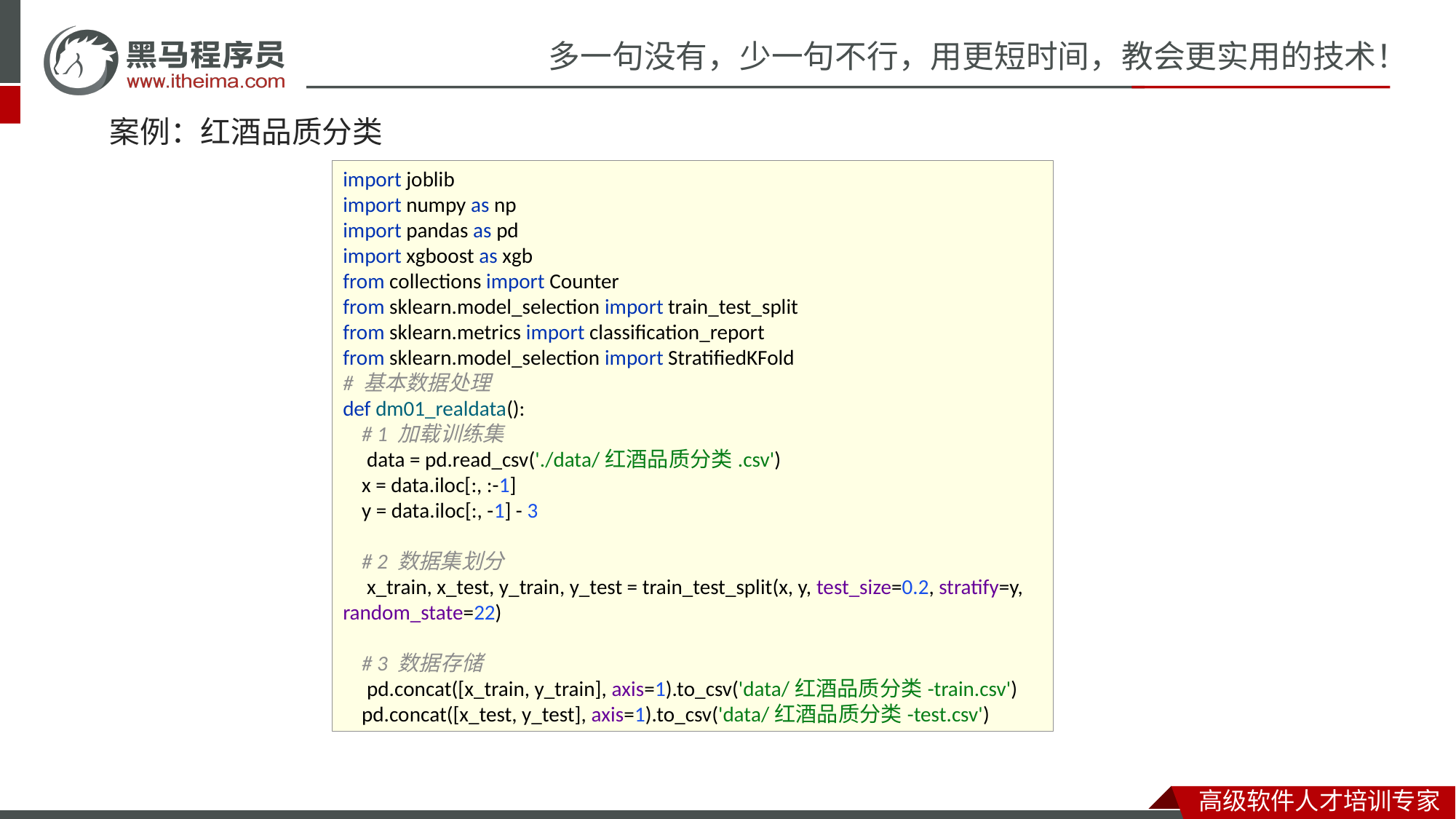

# 案例：红酒品质分类
import joblib
import numpy as np
import pandas as pd
import xgboost as xgb
from collections import Counter
from sklearn.model_selection import train_test_split
from sklearn.metrics import classification_report
from sklearn.model_selection import StratifiedKFold
# 基本数据处理
def dm01_realdata():
    # 1 加载训练集
    data = pd.read_csv('./data/红酒品质分类.csv')
    x = data.iloc[:, :-1]
    y = data.iloc[:, -1] - 3
    # 2 数据集划分
    x_train, x_test, y_train, y_test = train_test_split(x, y, test_size=0.2, stratify=y, random_state=22)
    # 3 数据存储
    pd.concat([x_train, y_train], axis=1).to_csv('data/红酒品质分类-train.csv')
    pd.concat([x_test, y_test], axis=1).to_csv('data/红酒品质分类-test.csv')